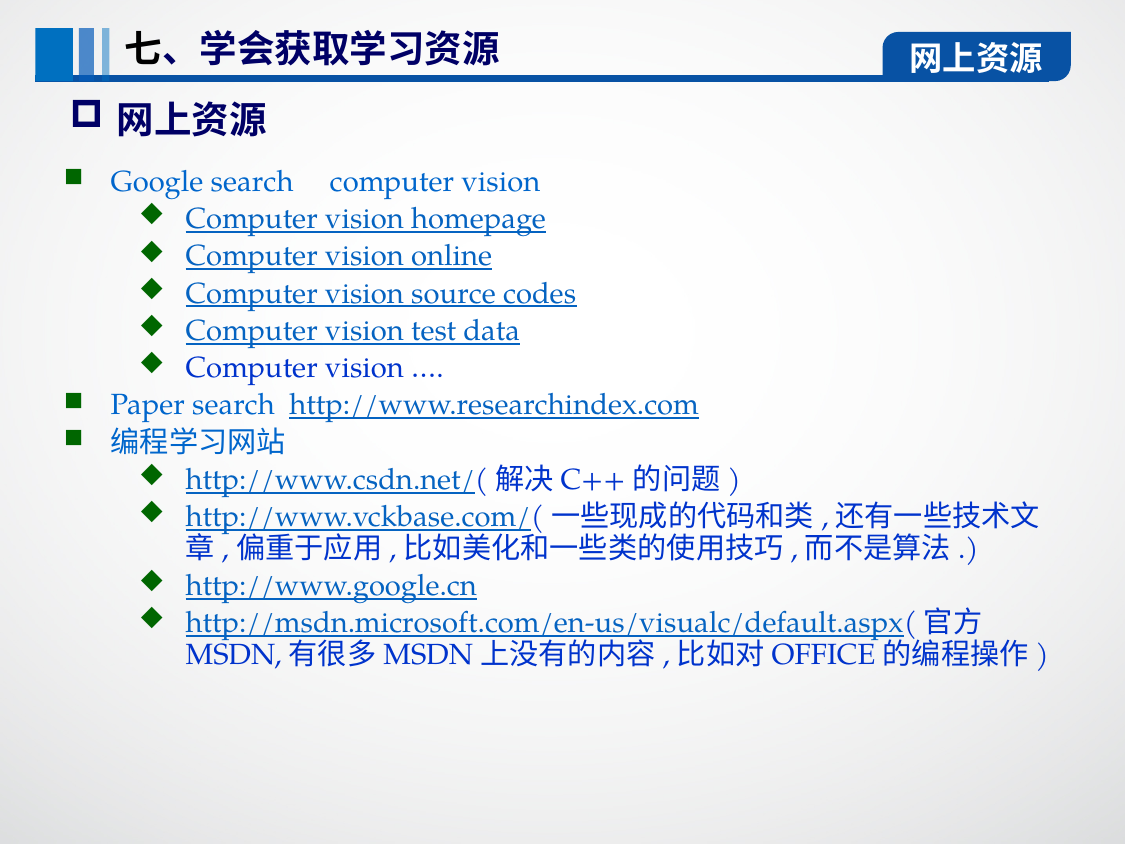

七、学会获取学习资源
网上资源
网上资源
Google search     computer vision
Computer vision homepage
Computer vision online
Computer vision source codes
Computer vision test data
Computer vision ….
Paper search  http://www.researchindex.com
编程学习网站
http://www.csdn.net/(解决C++的问题)
http://www.vckbase.com/(一些现成的代码和类,还有一些技术文章,偏重于应用,比如美化和一些类的使用技巧,而不是算法.)
http://www.google.cn
http://msdn.microsoft.com/en-us/visualc/default.aspx(官方MSDN,有很多MSDN上没有的内容,比如对OFFICE的编程操作)
47